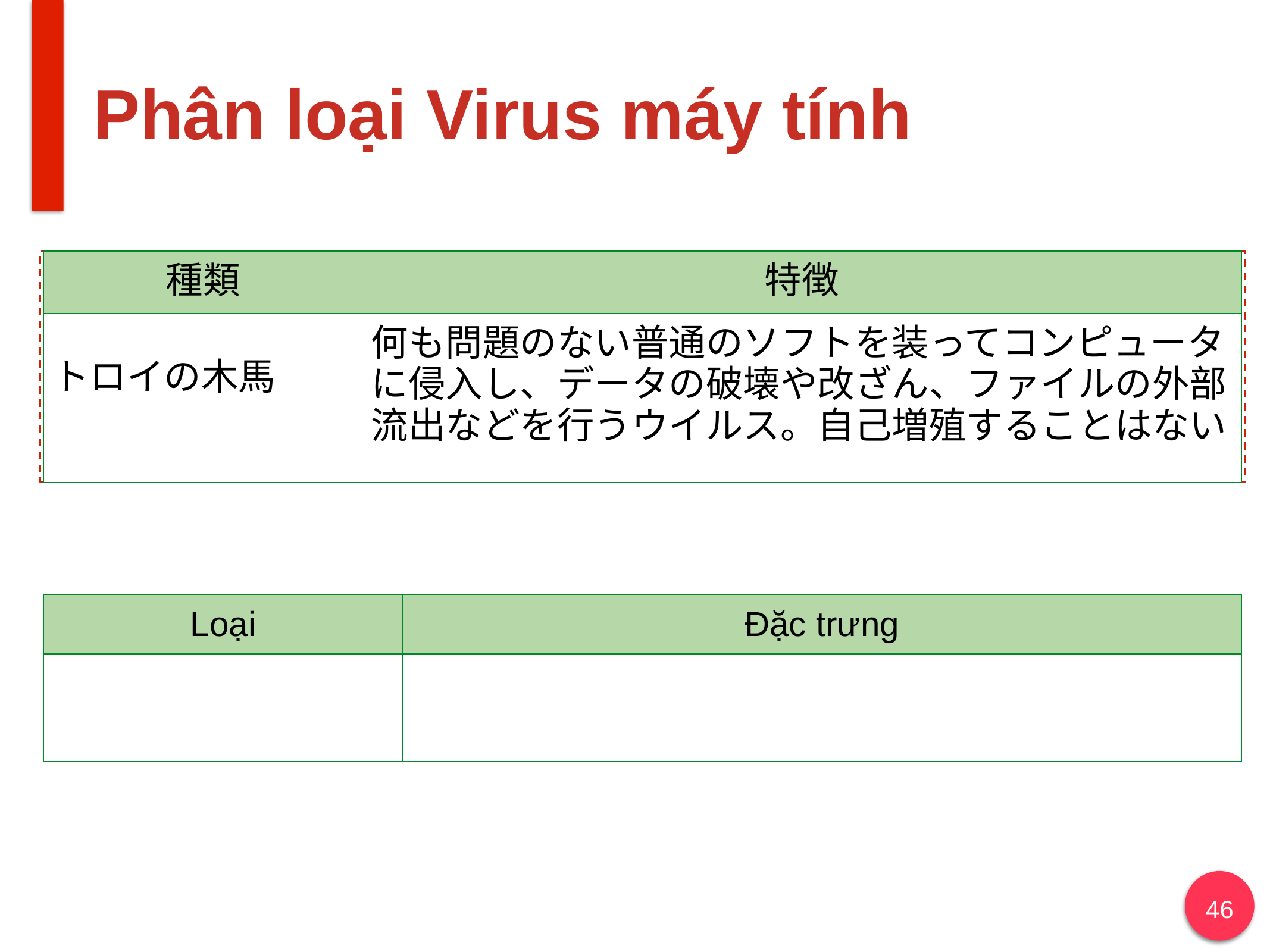

# Phân loại Virus máy tính

| 種類 | 特徴 |
| --- | --- |
| トロイの木馬 | 何も問題のない普通のソフトを装ってコンピュータに侵入し、データの破壊や改ざん、ファイルの外部流出などを行うウイルス。自己増殖することはない |

| Loại | Đặc trưng |
| --- | --- |
|  |  |
46